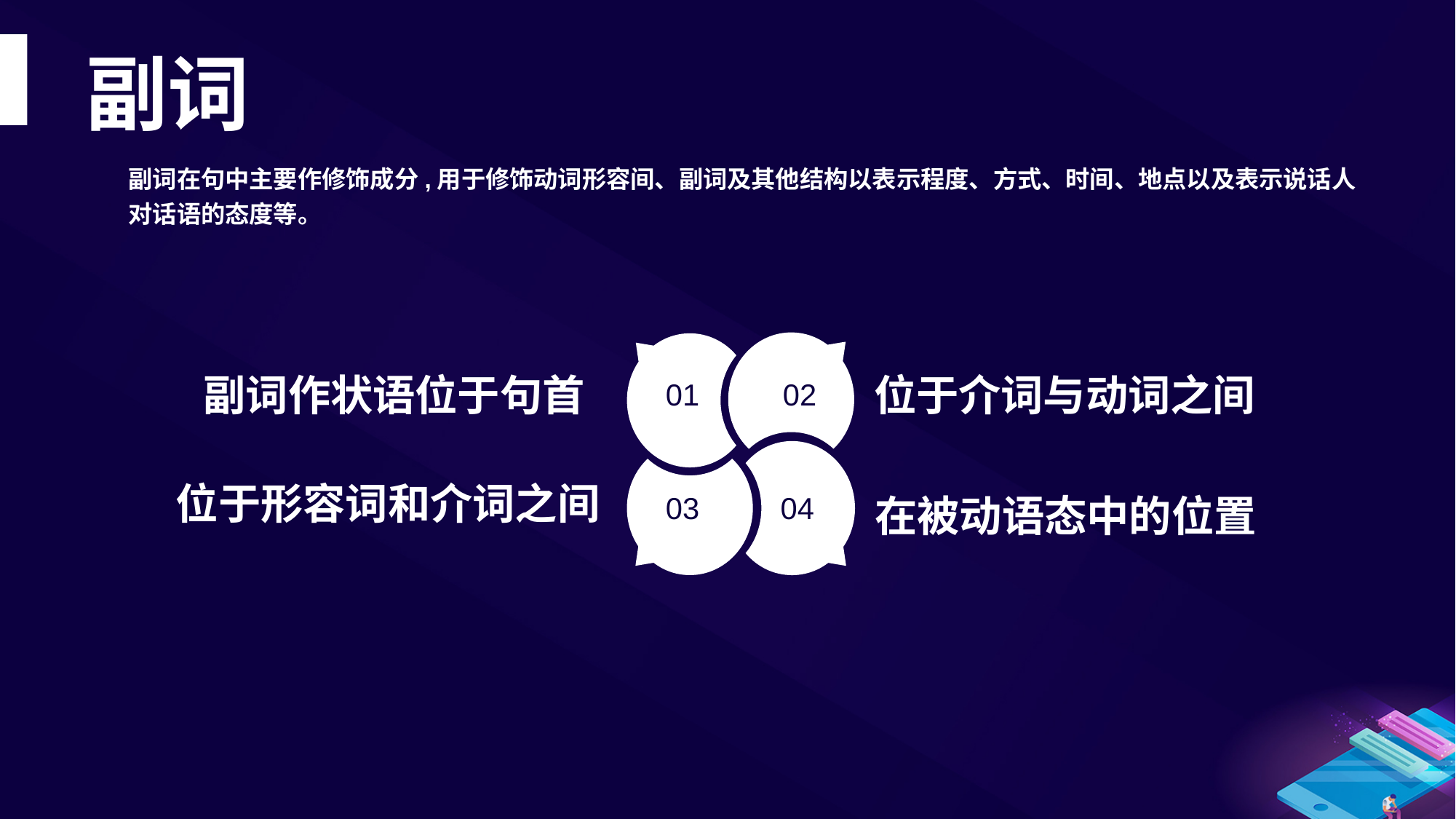

副词
副词在句中主要作修饰成分,用于修饰动词形容间、副词及其他结构以表示程度、方式、时间、地点以及表示说话人对话语的态度等。

01
02
03
04
副词作状语位于句首
位于介词与动词之间
位于形容词和介词之间
在被动语态中的位置